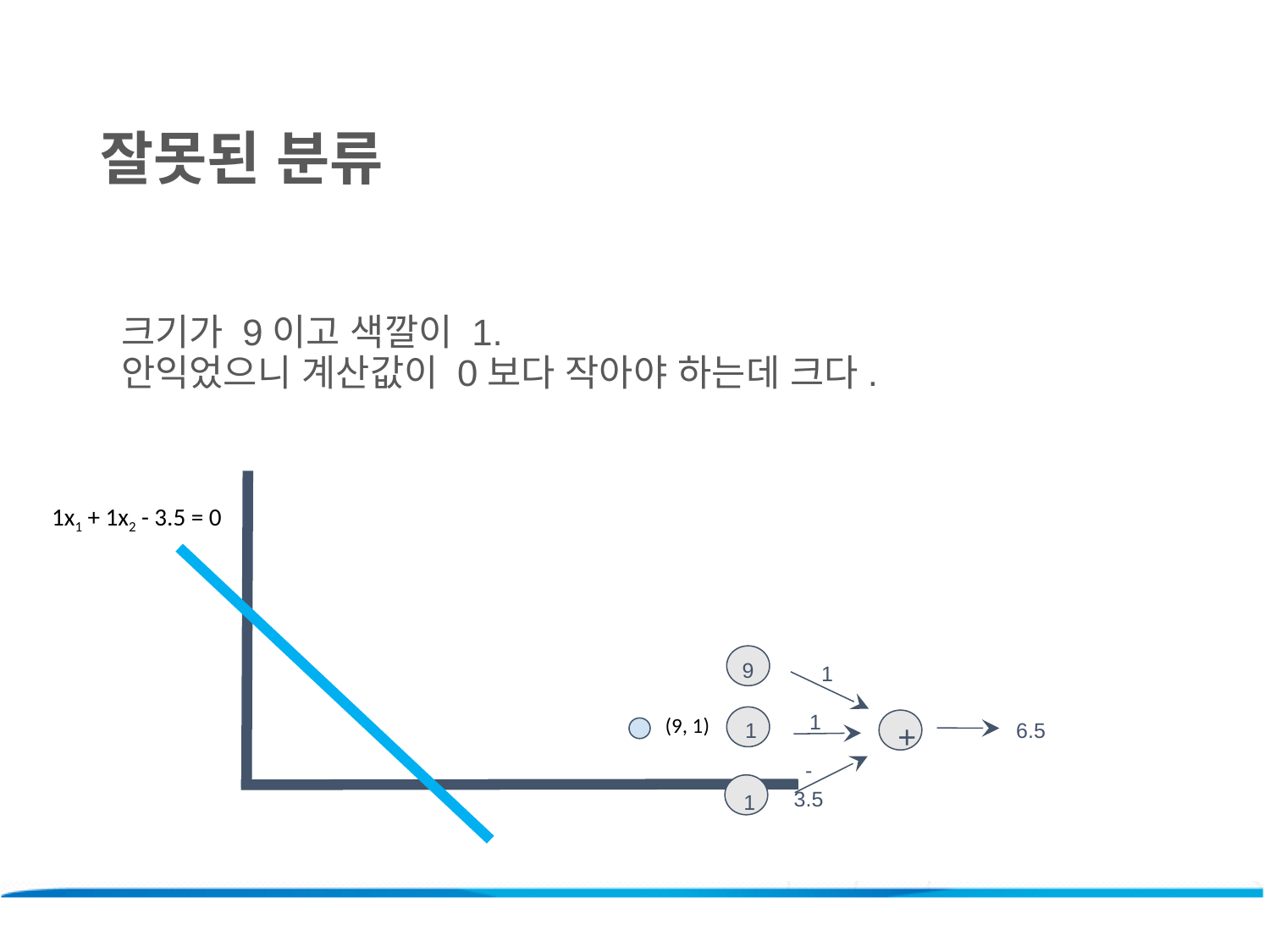

잘못된 분류

크기가 9이고 색깔이 1.
안익었으니 계산값이 0보다 작아야 하는데 크다.
 1x1 + 1x2 - 3.5 = 0
9
1

1
+
(9, 1)
1
6.5

-3.5
1